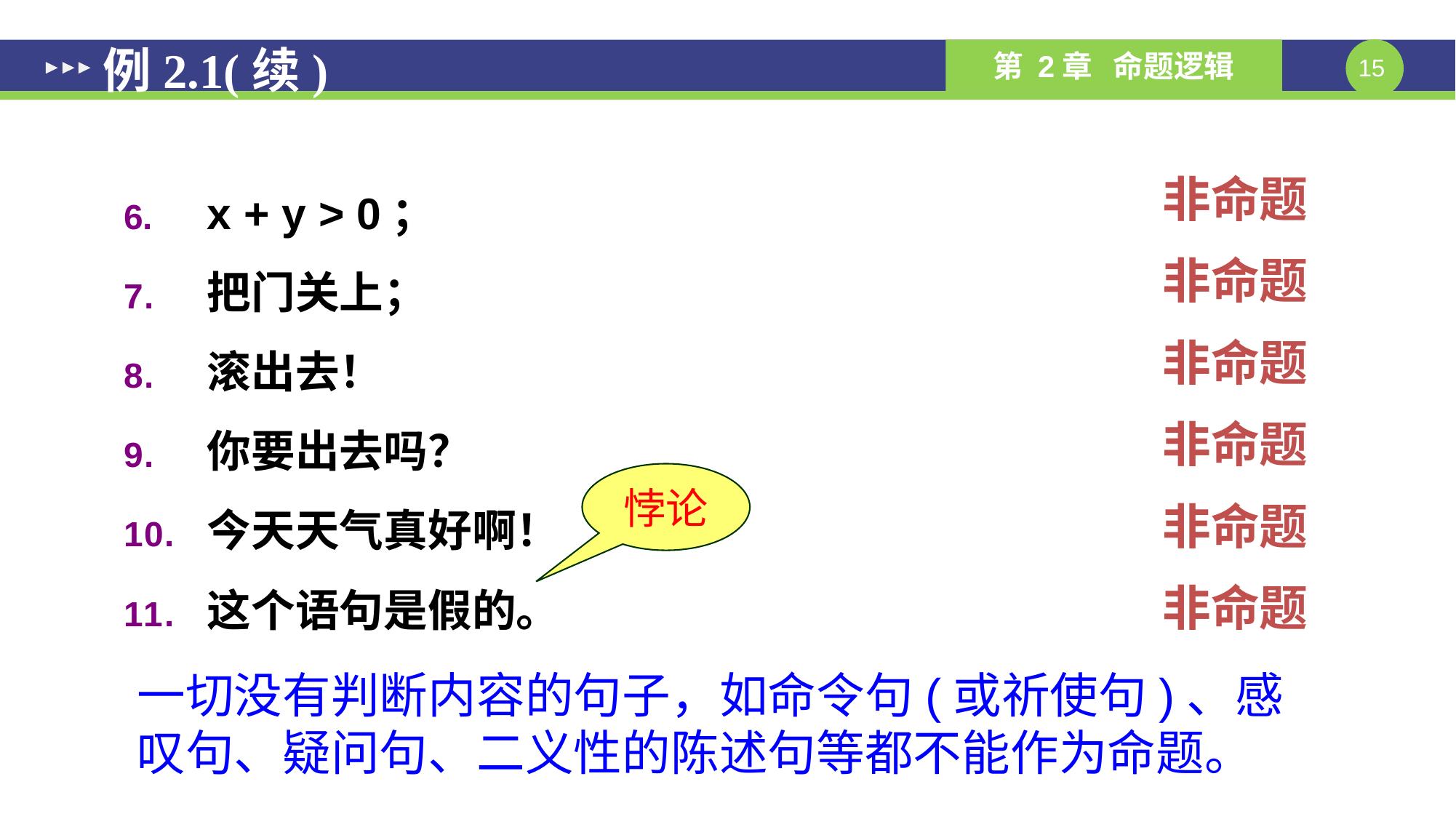

# 例2.1(续)
x + y > 0；
把门关上；
滚出去！
你要出去吗？
今天天气真好啊！
这个语句是假的。
非命题
非命题
非命题
非命题
非命题
非命题
悖论
一切没有判断内容的句子，如命令句(或祈使句)、感叹句、疑问句、二义性的陈述句等都不能作为命题。